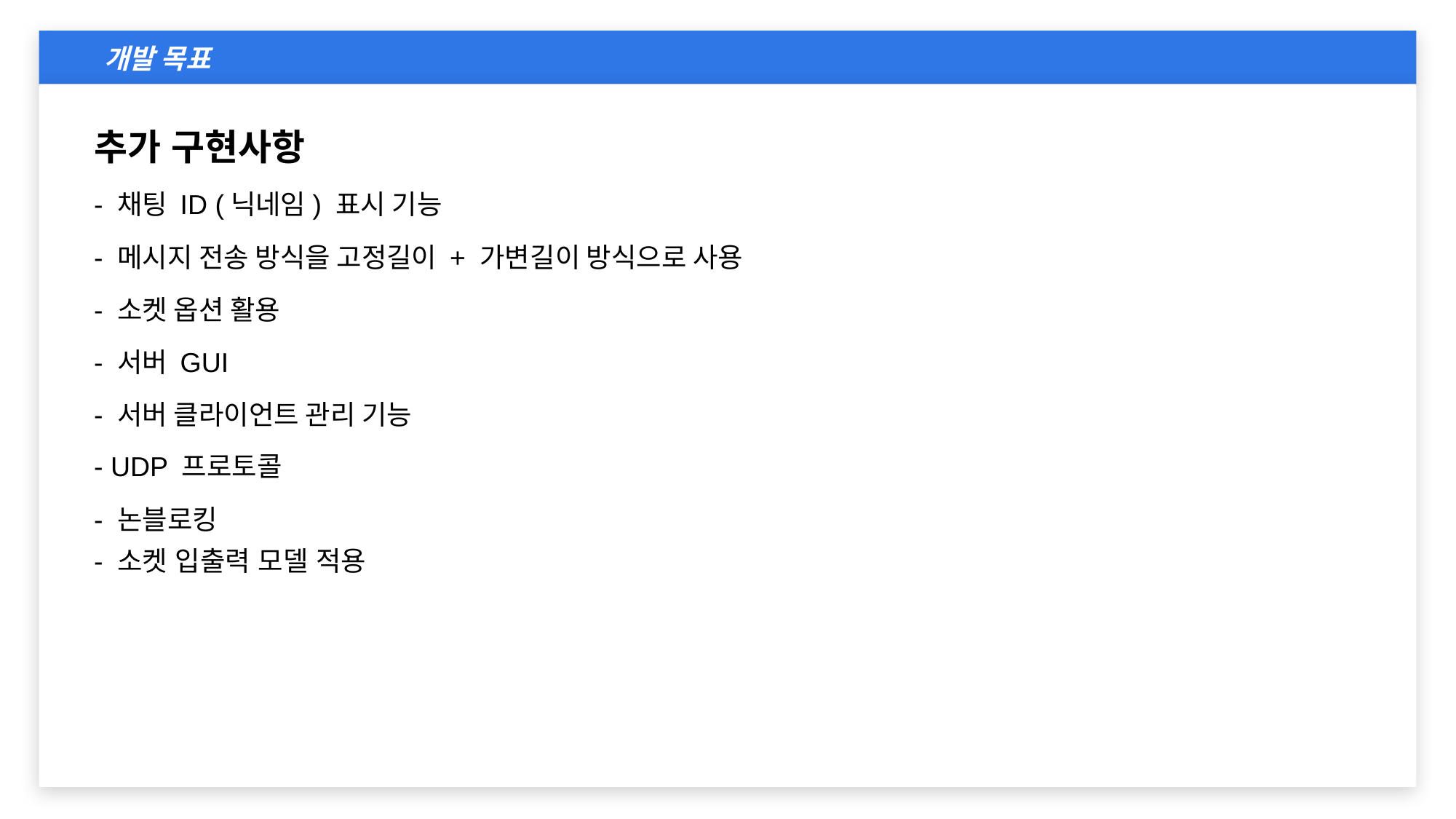

개발 목표

추가 구현사항
- 채팅 ID (닉네임) 표시 기능
- 메시지 전송 방식을 고정길이 + 가변길이 방식으로 사용
- 소켓 옵션 활용
- 서버 GUI
- 서버 클라이언트 관리 기능
- UDP 프로토콜
- 논블로킹
- 소켓 입출력 모델 적용